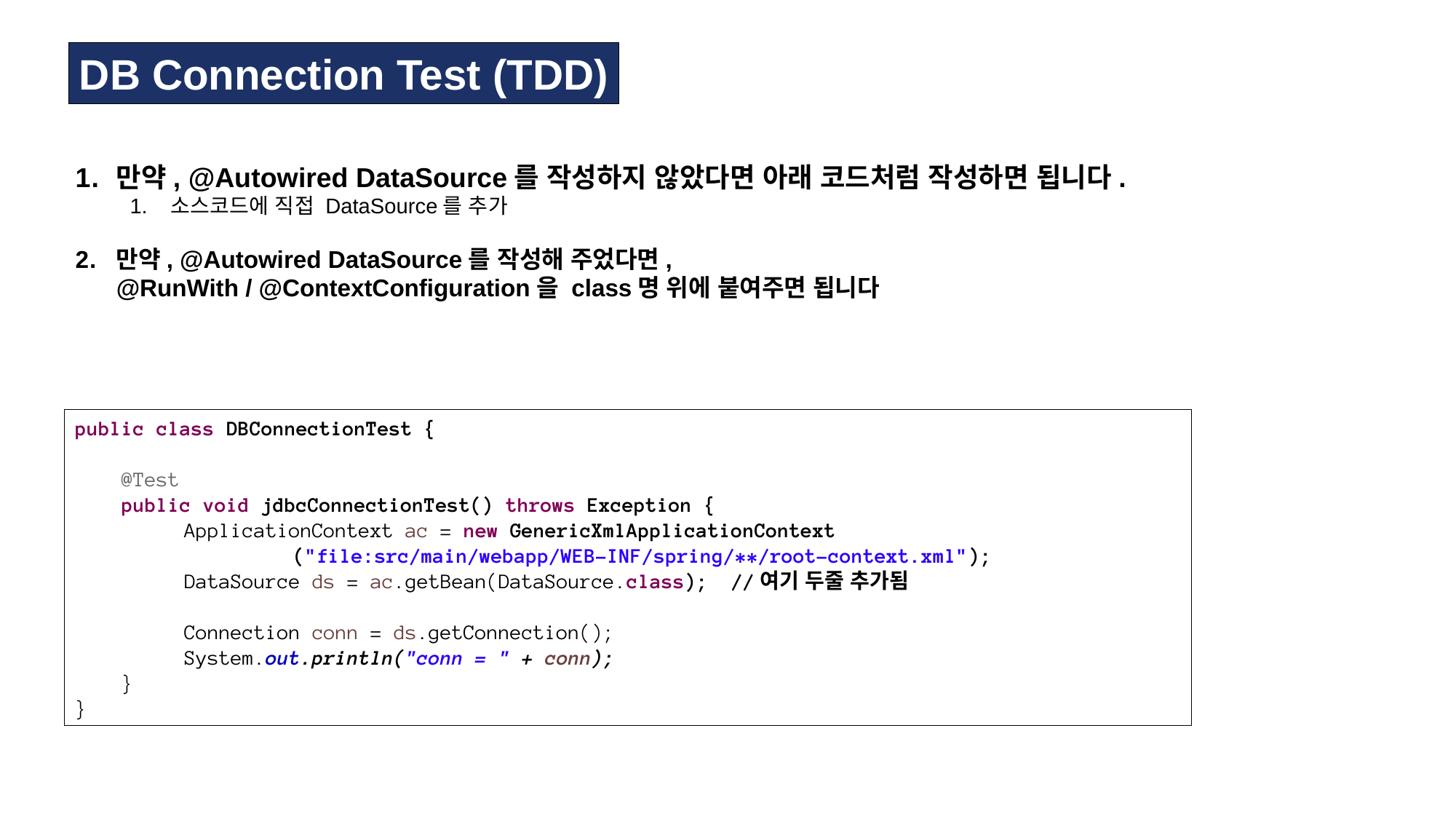

DB Connection Test (TDD)
만약, @Autowired DataSource를 작성하지 않았다면 아래 코드처럼 작성하면 됩니다.
소스코드에 직접 DataSource를 추가

만약, @Autowired DataSource를 작성해 주었다면,
@RunWith / @ContextConfiguration을 class명 위에 붙여주면 됩니다
public class DBConnectionTest {

    @Test
    public void jdbcConnectionTest() throws Exception {
 	ApplicationContext ac = new GenericXmlApplicationContext
		("file:src/main/webapp/WEB-INF/spring/**/root-context.xml");
    	DataSource ds = ac.getBean(DataSource.class);  //여기 두줄 추가됨

 	Connection conn = ds.getConnection();
   	System.out.println("conn = " + conn);
    }
}